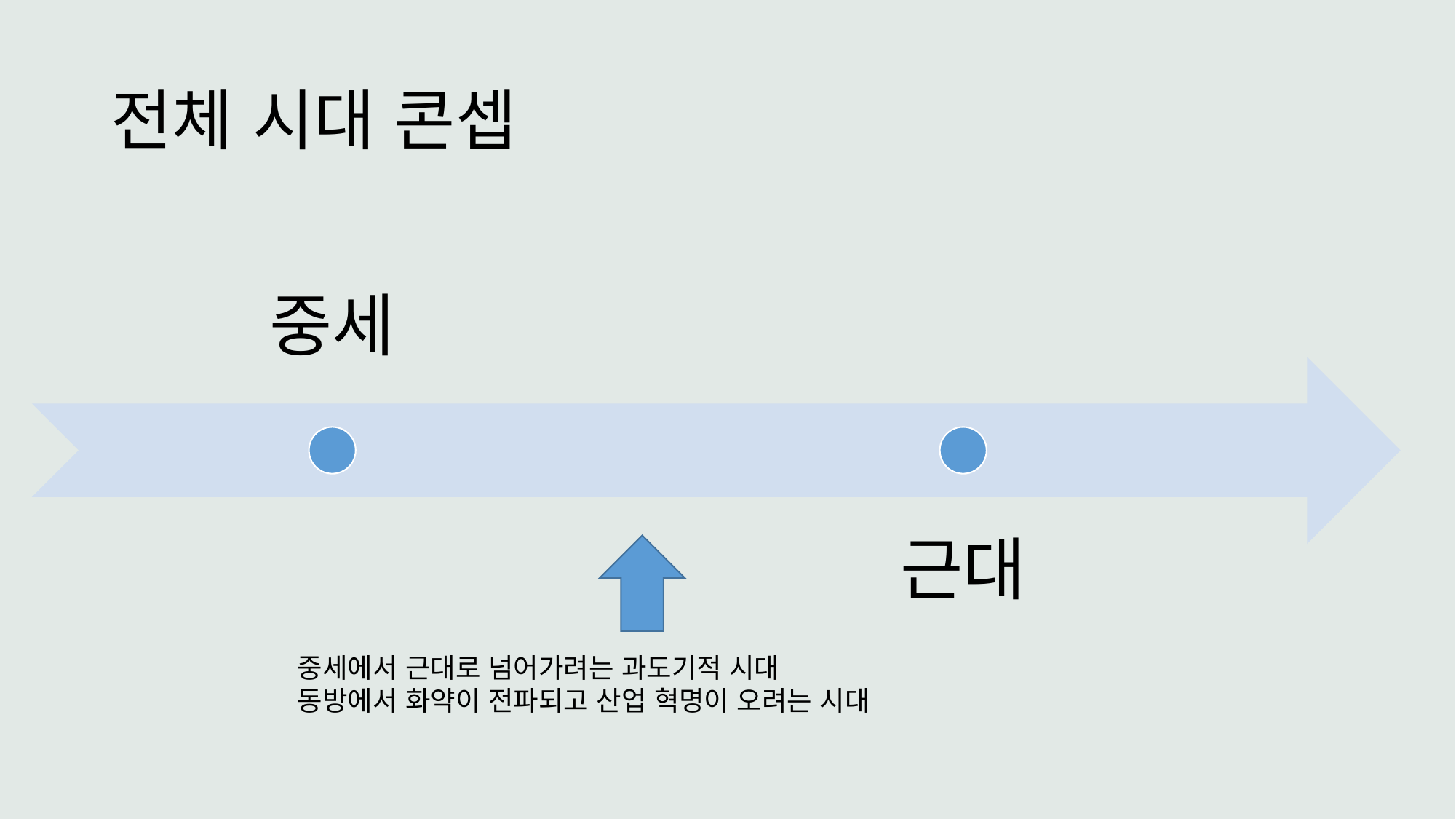

# 전체 시대 콘셉
중세
근대

중세에서 근대로 넘어가려는 과도기적 시대
동방에서 화약이 전파되고 산업 혁명이 오려는 시대